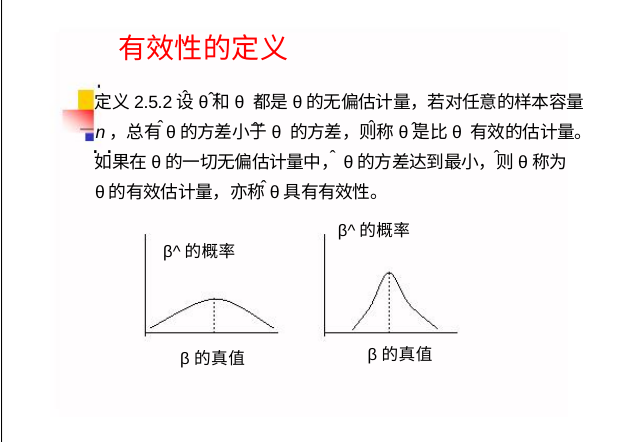

有效性的定义
ˆ
ˆ′
定义2.5.2设θ和θ 都是θ的无偏估计量，若对任意的样本容量
ˆ
ˆ′ ˆ′
ˆ
n，总有θ的方差小于θ 的方差，则称θ是比θ 有效的估计量。
. .
ˆ
ˆ
如果在θ的一切无偏估计量中，θ的方差达到最小，则θ称为
ˆ
θ的有效估计量，亦称θ具有有效性。
β^的概率
β^的概率
β的真值
β的真值